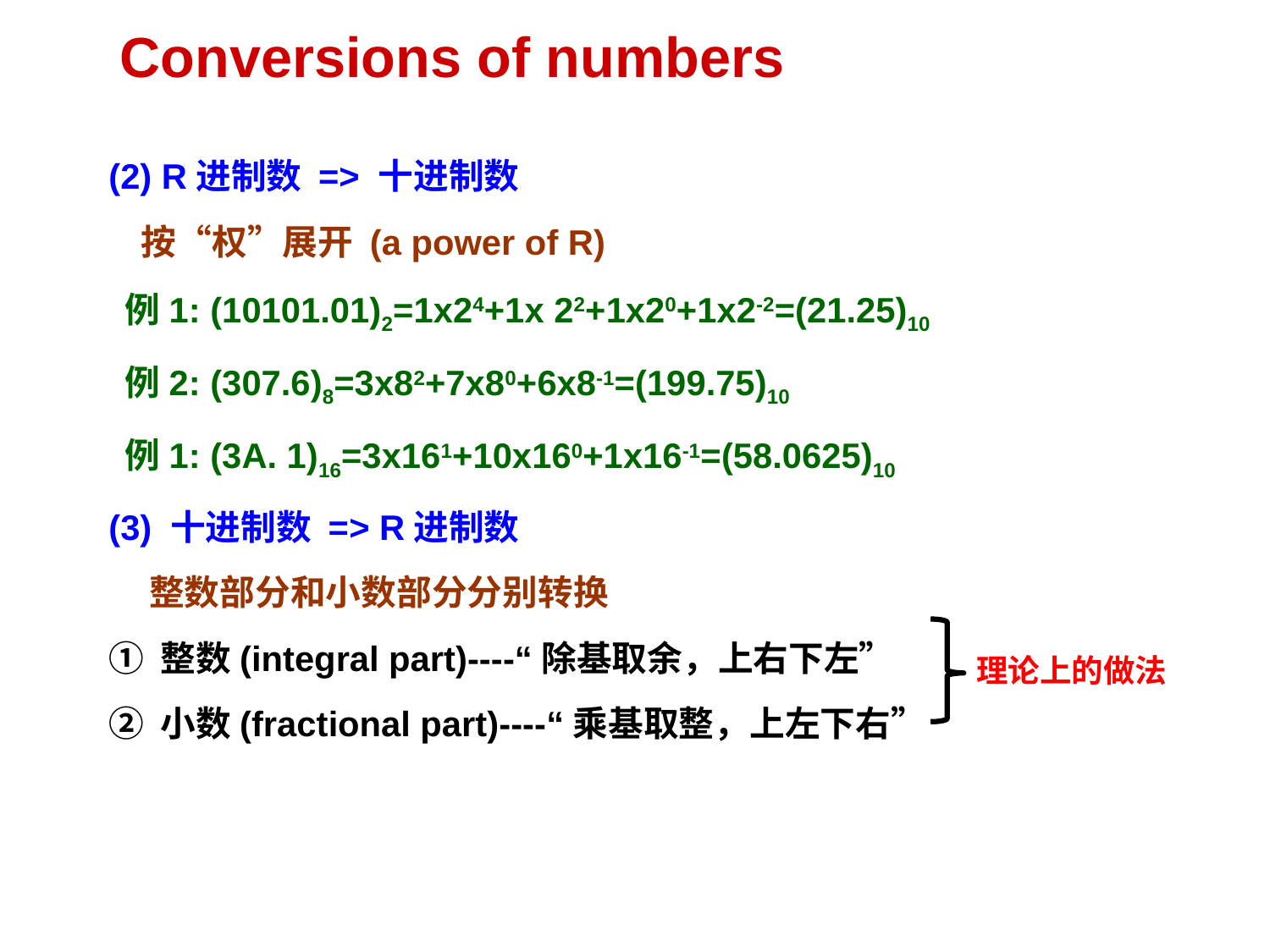

# Conversions of numbers

(2) R进制数 => 十进制数
   按“权”展开 (a power of R)
 例1: (10101.01)2=1x24+1x 22+1x20+1x2-2=(21.25)10
 例2: (307.6)8=3x82+7x80+6x8-1=(199.75)10
 例1: (3A. 1)16=3x161+10x160+1x16-1=(58.0625)10
(3) 十进制数 => R进制数
    整数部分和小数部分分别转换
① 整数(integral part)----“除基取余，上右下左”
② 小数(fractional part)----“乘基取整，上左下右”

理论上的做法